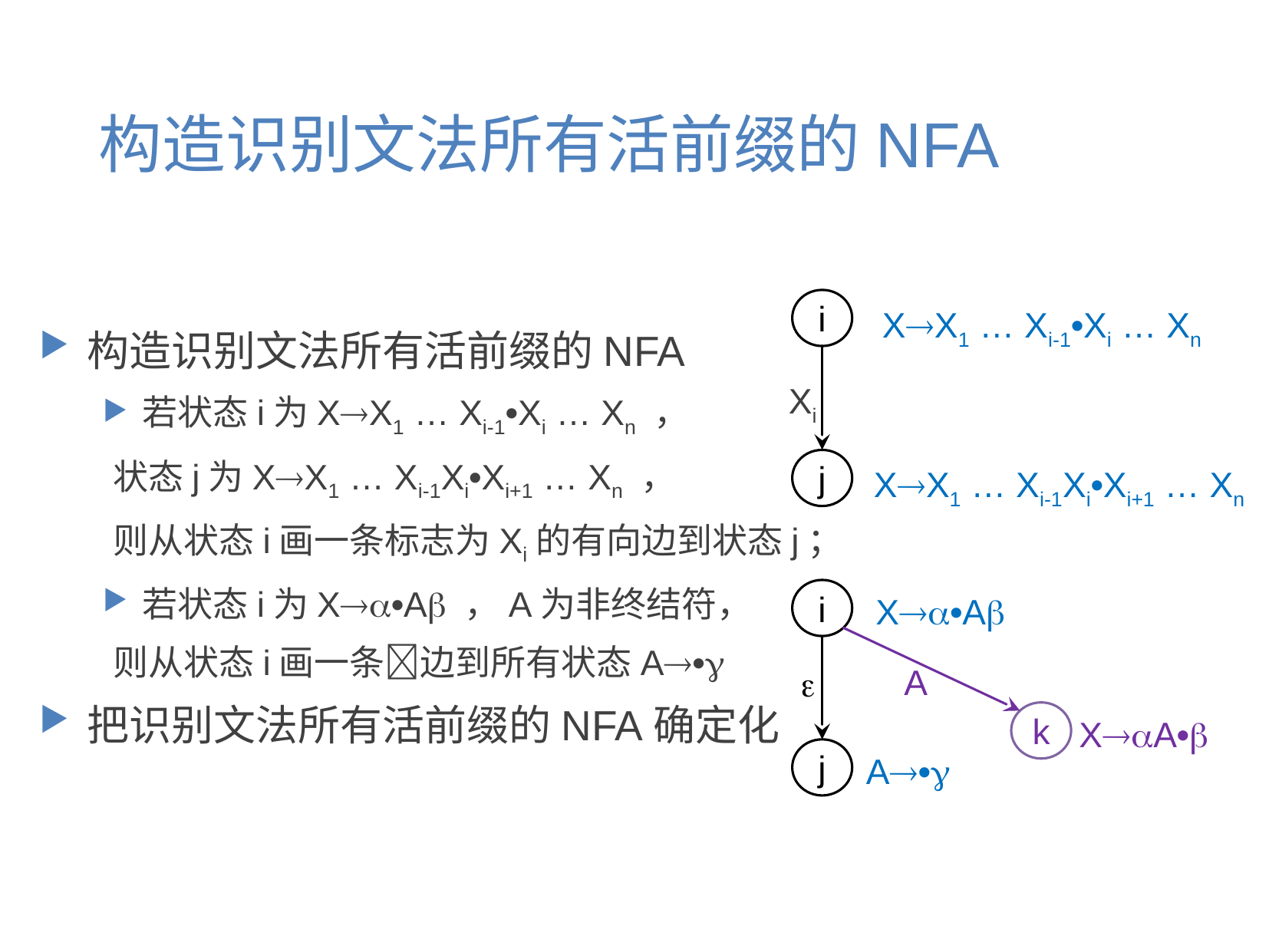

# 构造识别文法所有活前缀的NFA
i
X→X1 … Xi-1•Xi … Xn
构造识别文法所有活前缀的NFA
若状态i为X→X1 … Xi-1•Xi … Xn ，
   状态j为X→X1 … Xi-1Xi•Xi+1 … Xn ，
   则从状态i画一条标志为Xi的有向边到状态j；
若状态i为X→α•Aβ ，A为非终结符，
   则从状态i画一条ε边到所有状态A→•γ
把识别文法所有活前缀的NFA确定化
Xi
j
X→X1 … Xi-1Xi•Xi+1 … Xn
i
X→α•Aβ
A
ε
k
X→αA•β
j
A→•γ